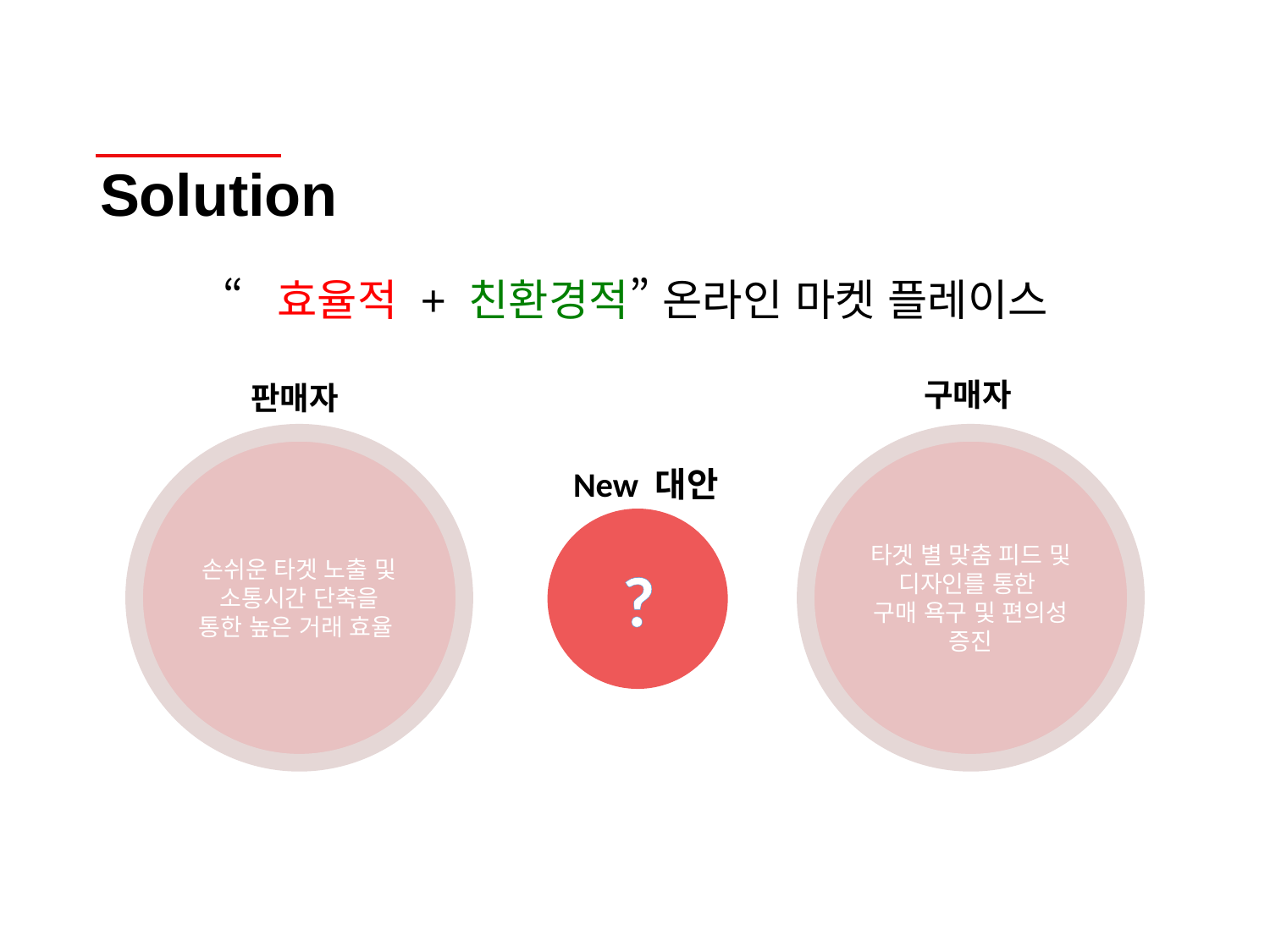

# Solution
“효율적 + 친환경적” 온라인 마켓 플레이스

구매자
판매자
손쉬운 타겟 노출 및 소통시간 단축을 통한 높은 거래 효율
타겟 별 맞춤 피드 및 디자인를 통한
구매 욕구 및 편의성 증진
New 대안

?